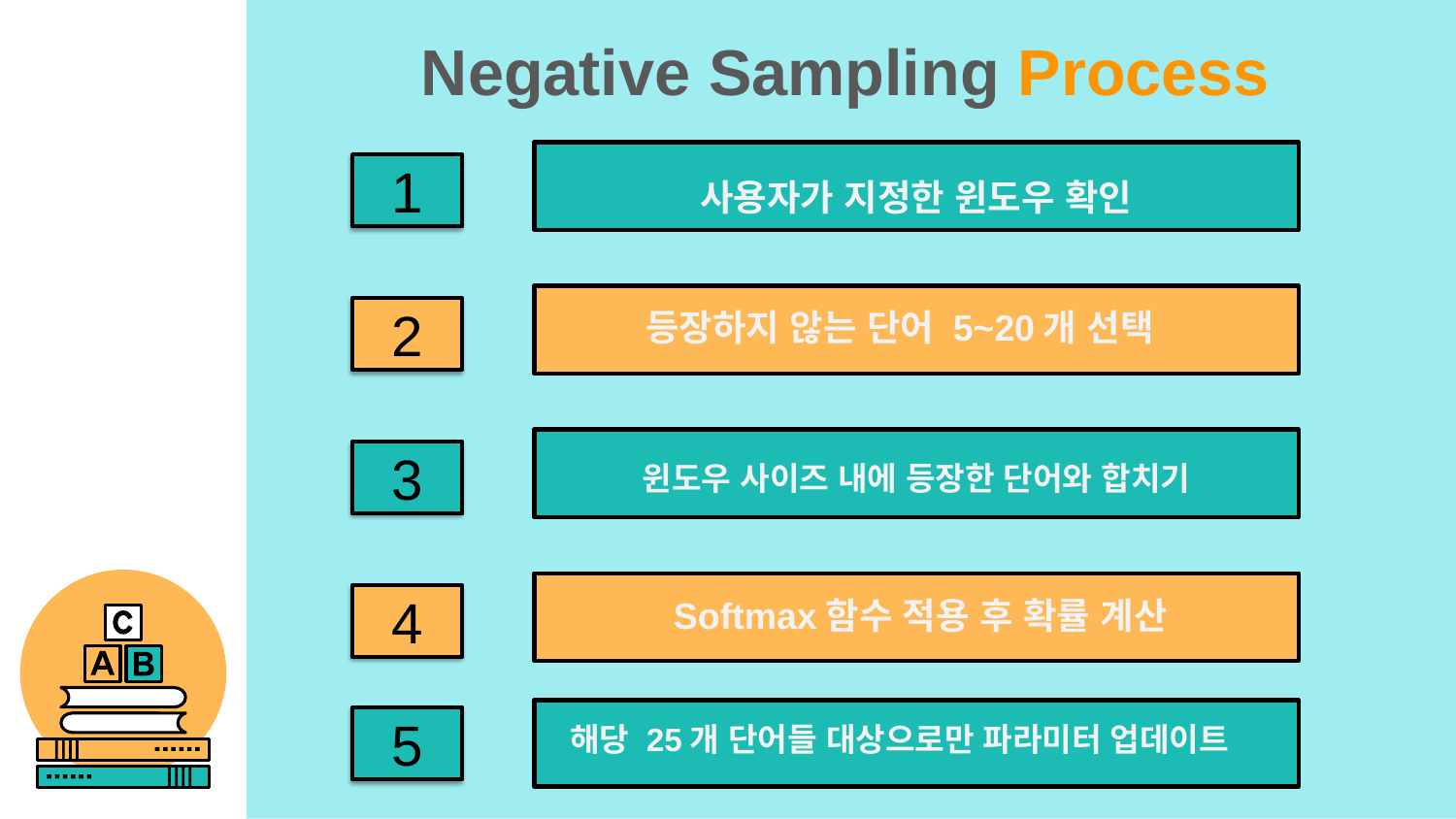

Negative Sampling Process
사용자가 지정한 윈도우 확인
1

등장하지 않는 단어 5~20개 선택
2

윈도우 사이즈 내에 등장한 단어와 합치기
3

4
Softmax함수 적용 후 확률 계산

5
해당 25개 단어들 대상으로만 파라미터 업데이트